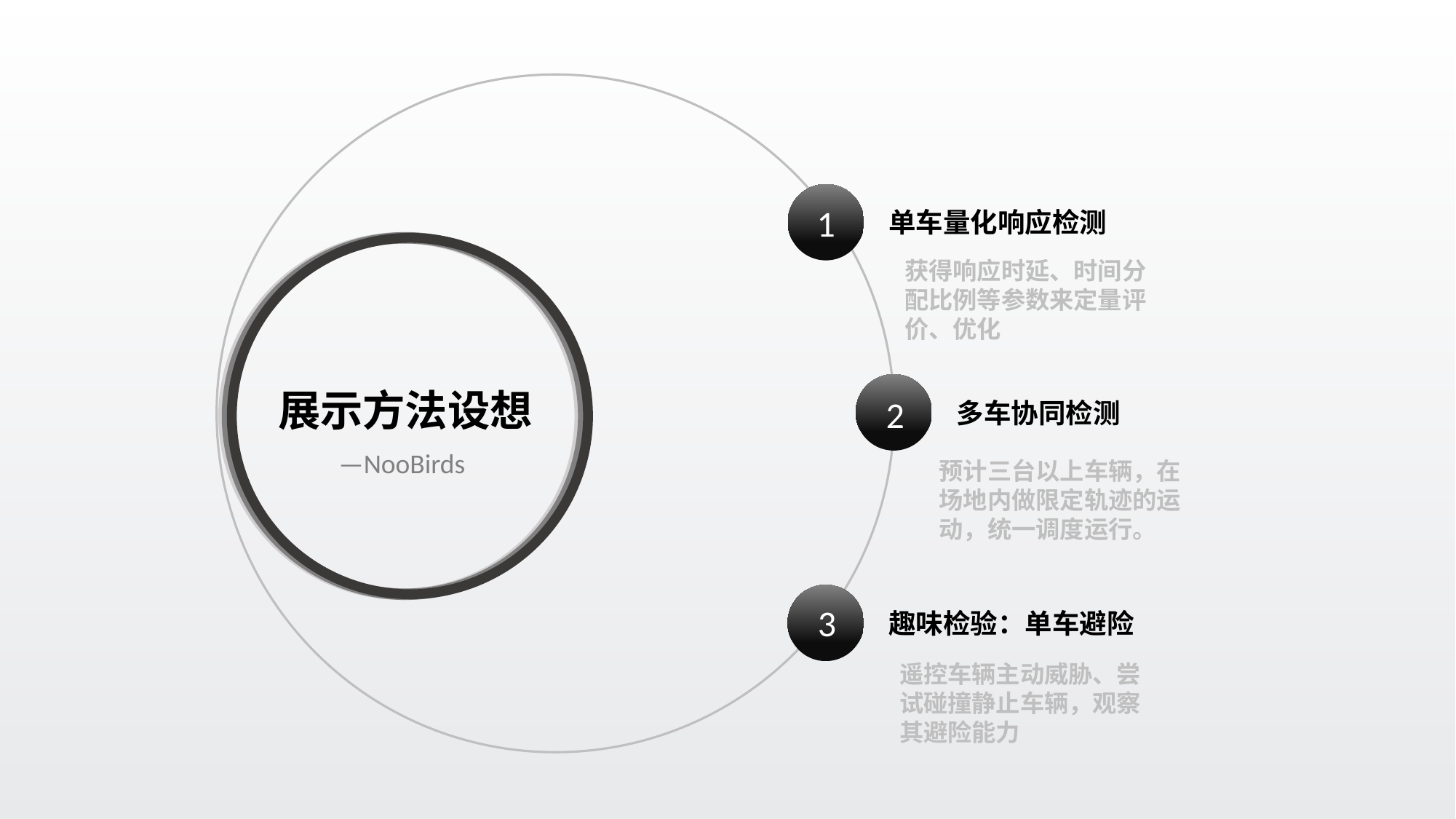

1
单车量化响应检测

获得响应时延、时间分配比例等参数来定量评价、优化

展示方法设想
2
多车协同检测
—NooBirds
预计三台以上车辆，在场地内做限定轨迹的运动，统一调度运行。

3
趣味检验：单车避险
遥控车辆主动威胁、尝试碰撞静止车辆，观察其避险能力